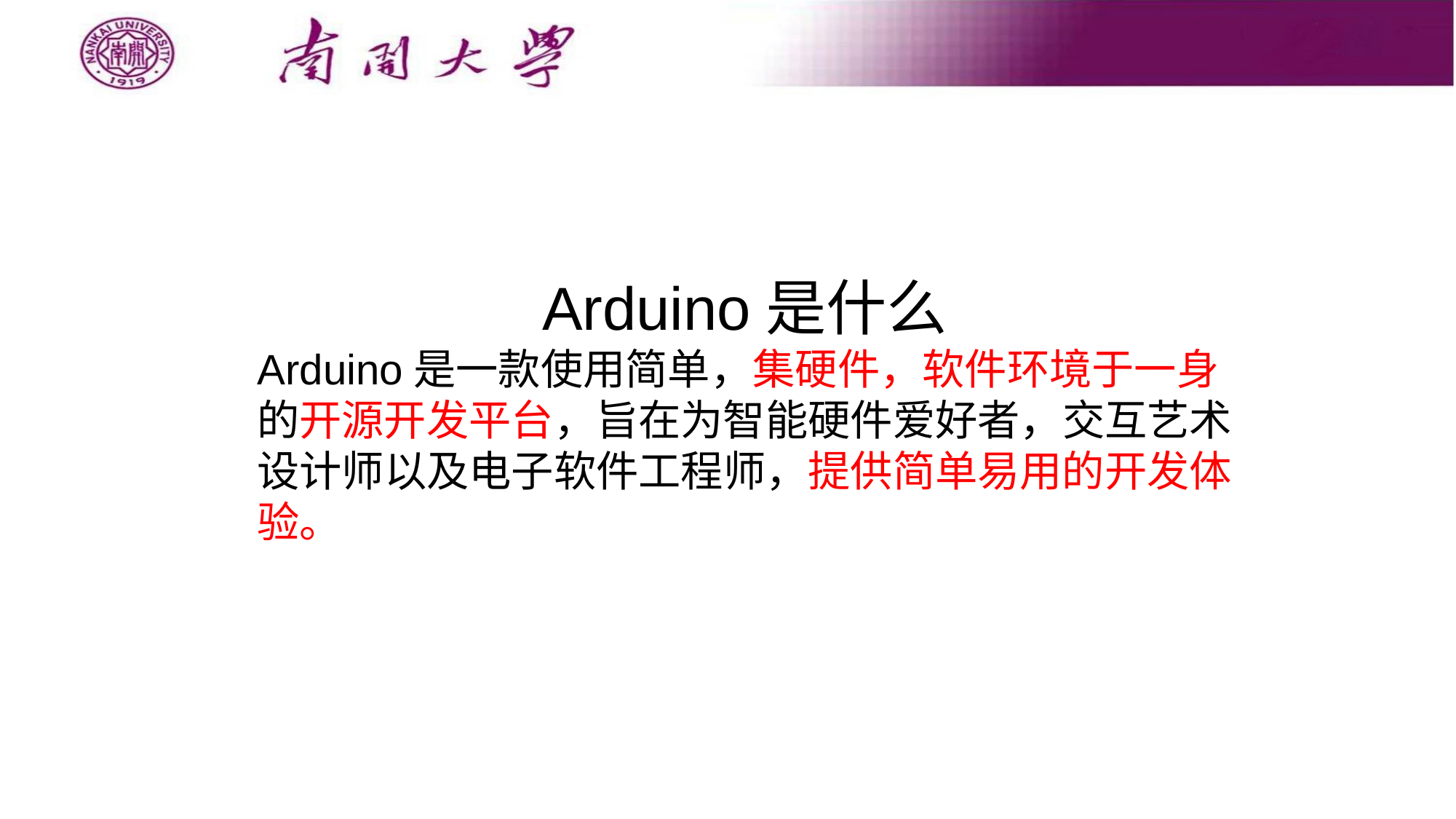

Arduino是什么
Arduino是一款使用简单，集硬件，软件环境于一身的开源开发平台，旨在为智能硬件爱好者，交互艺术设计师以及电子软件工程师，提供简单易用的开发体验。